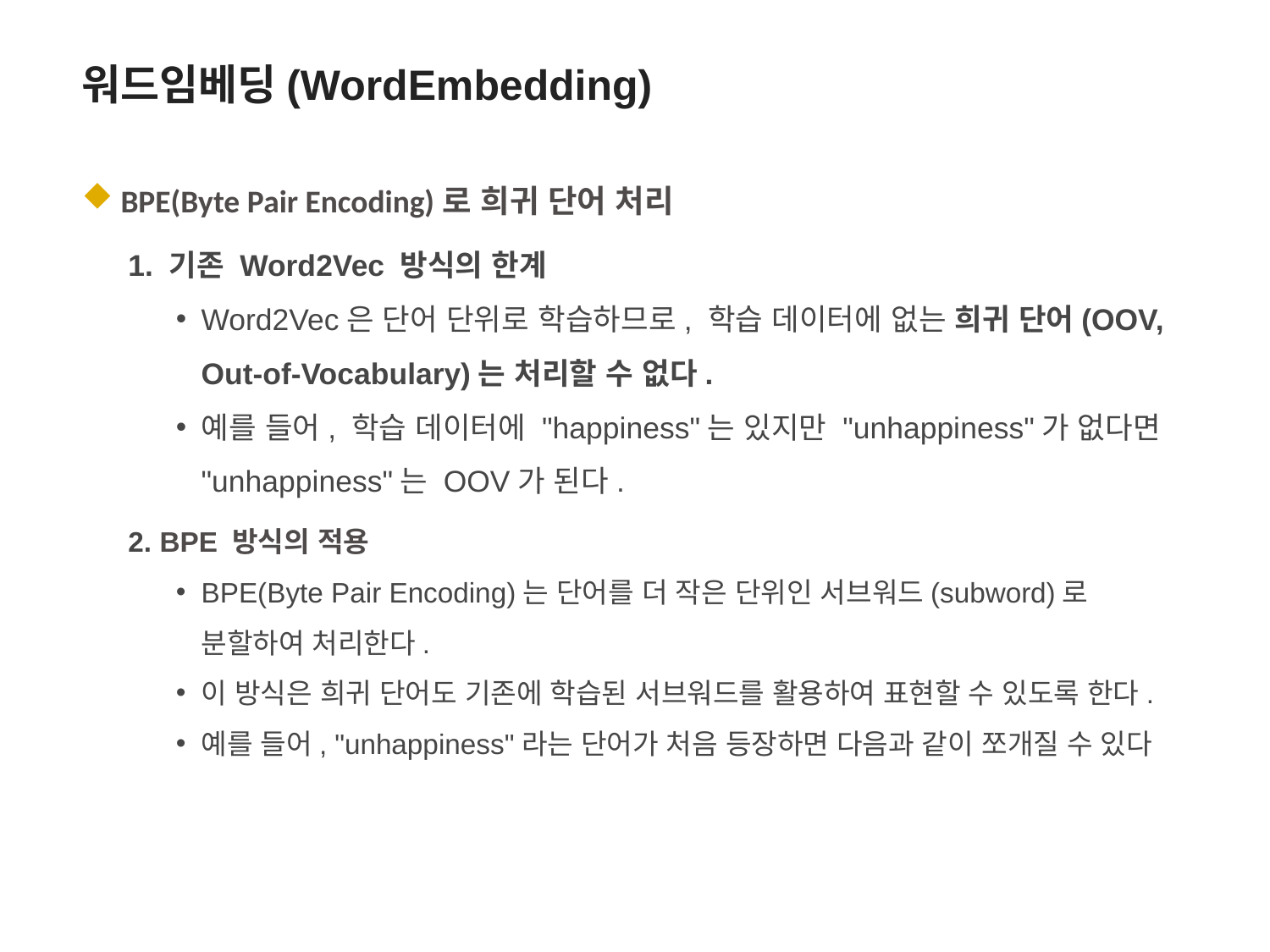

워드임베딩(WordEmbedding)
 BPE(Byte Pair Encoding)로 희귀 단어 처리
1. 기존 Word2Vec 방식의 한계
Word2Vec은 단어 단위로 학습하므로, 학습 데이터에 없는 희귀 단어(OOV, Out-of-Vocabulary)는 처리할 수 없다.
예를 들어, 학습 데이터에 "happiness"는 있지만 "unhappiness"가 없다면 "unhappiness"는 OOV가 된다.
2. BPE 방식의 적용
BPE(Byte Pair Encoding)는 단어를 더 작은 단위인 서브워드(subword)로 분할하여 처리한다.
이 방식은 희귀 단어도 기존에 학습된 서브워드를 활용하여 표현할 수 있도록 한다.
예를 들어, "unhappiness"라는 단어가 처음 등장하면 다음과 같이 쪼개질 수 있다